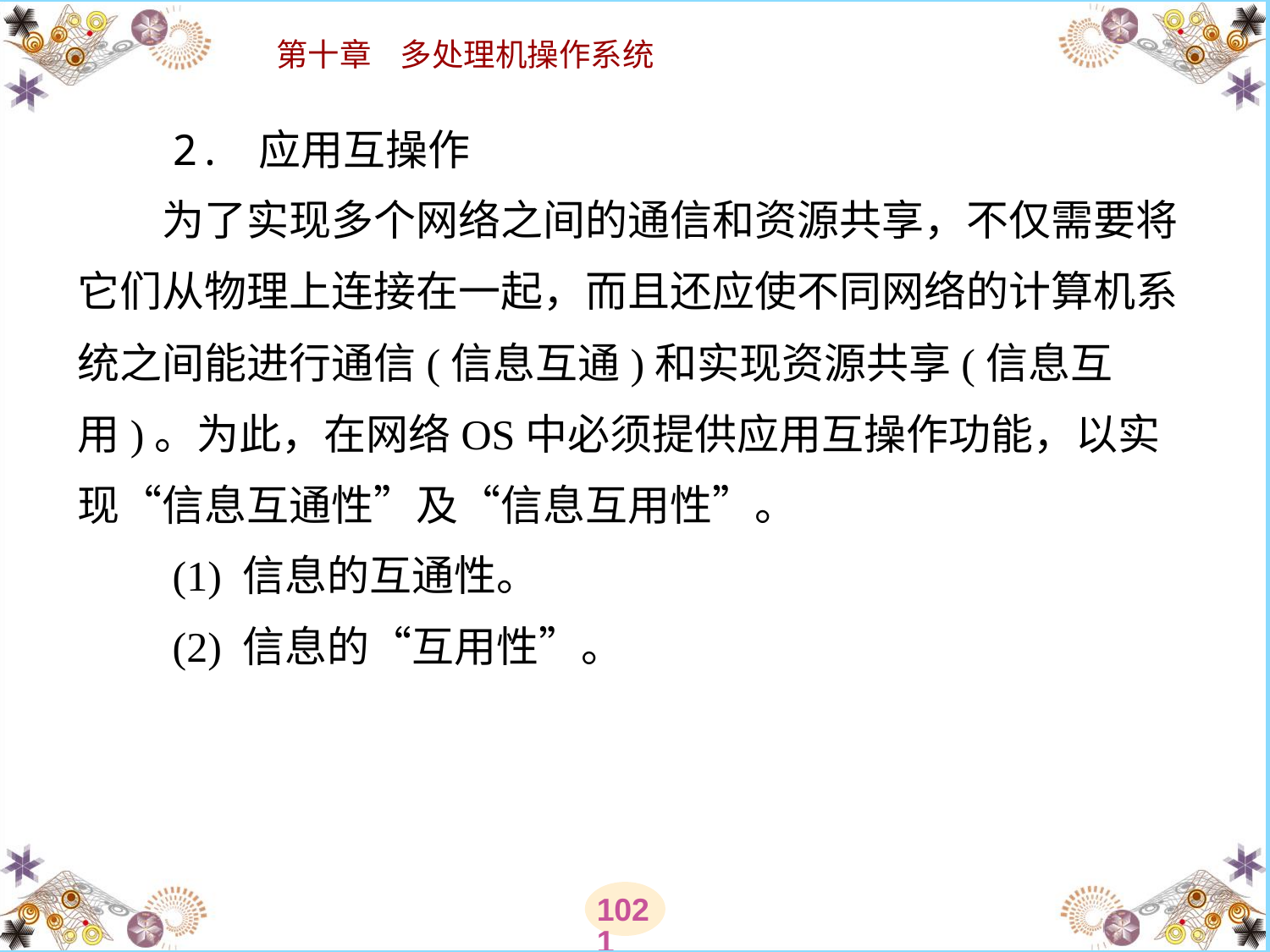

# 2. 应用互操作 　　为了实现多个网络之间的通信和资源共享，不仅需要将它们从物理上连接在一起，而且还应使不同网络的计算机系统之间能进行通信(信息互通)和实现资源共享(信息互用)。为此，在网络OS中必须提供应用互操作功能，以实现“信息互通性”及“信息互用性”。 　　(1) 信息的互通性。 　　(2) 信息的“互用性”。